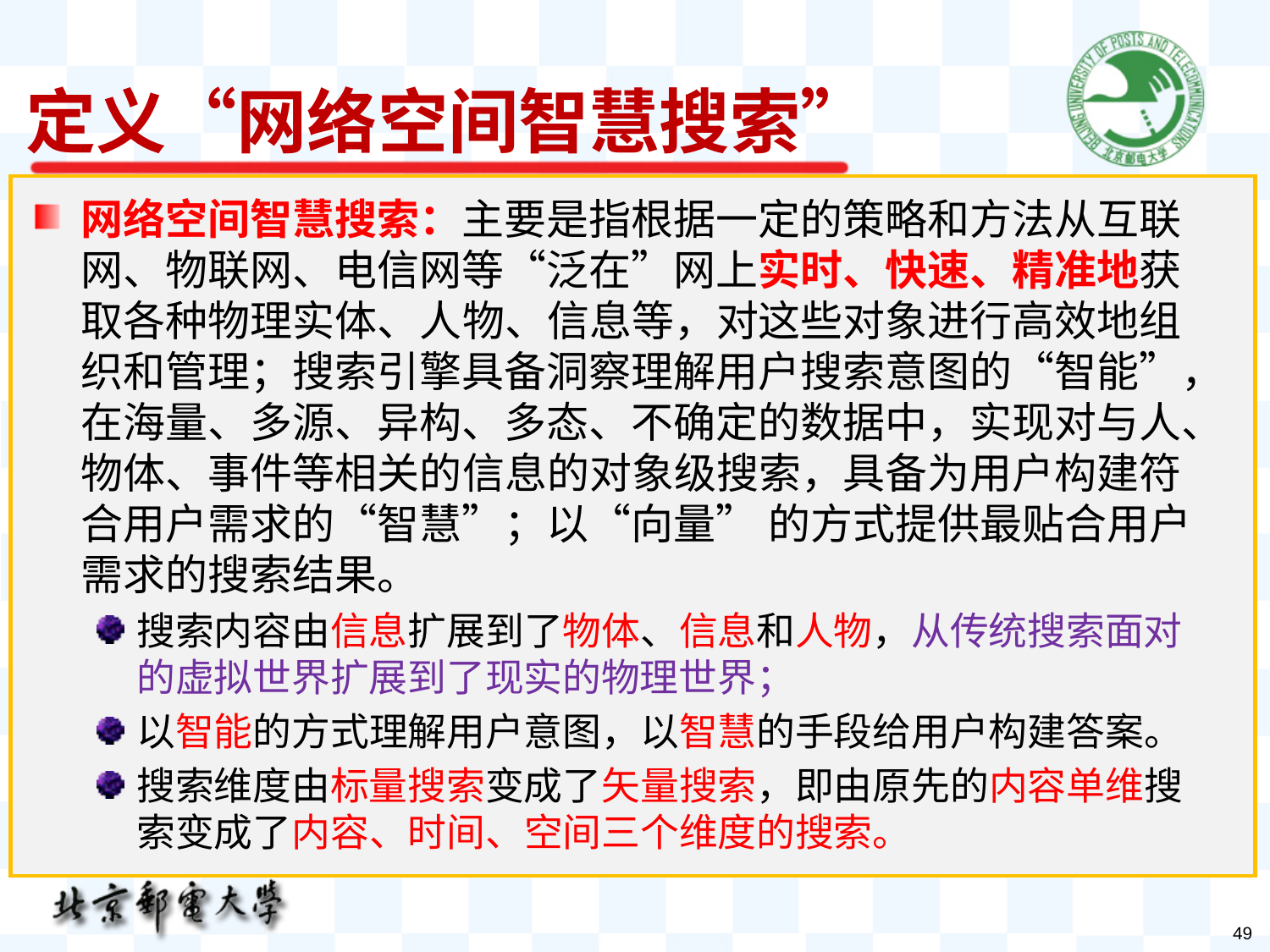

定义“网络空间智慧搜索”

网络空间智慧搜索：主要是指根据一定的策略和方法从互联网、物联网、电信网等“泛在”网上实时、快速、精准地获取各种物理实体、人物、信息等，对这些对象进行高效地组织和管理；搜索引擎具备洞察理解用户搜索意图的“智能”，在海量、多源、异构、多态、不确定的数据中，实现对与人、物体、事件等相关的信息的对象级搜索，具备为用户构建符合用户需求的“智慧”；以“向量” 的方式提供最贴合用户需求的搜索结果。
搜索内容由信息扩展到了物体、信息和人物，从传统搜索面对的虚拟世界扩展到了现实的物理世界；
以智能的方式理解用户意图，以智慧的手段给用户构建答案。
搜索维度由标量搜索变成了矢量搜索，即由原先的内容单维搜索变成了内容、时间、空间三个维度的搜索。